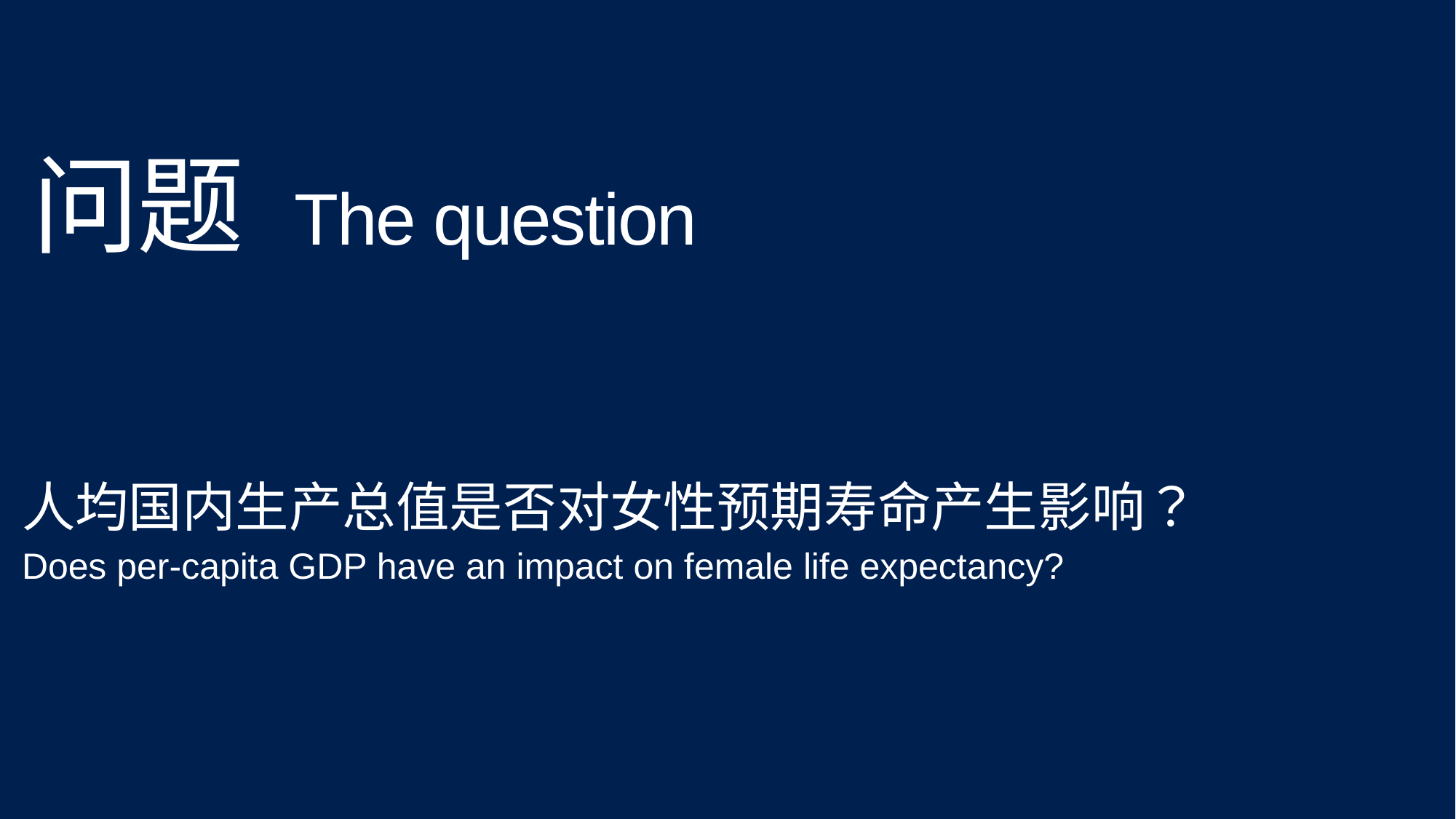

# 问题 The question
人均国内生产总值是否对女性预期寿命产生影响？
Does per-capita GDP have an impact on female life expectancy?